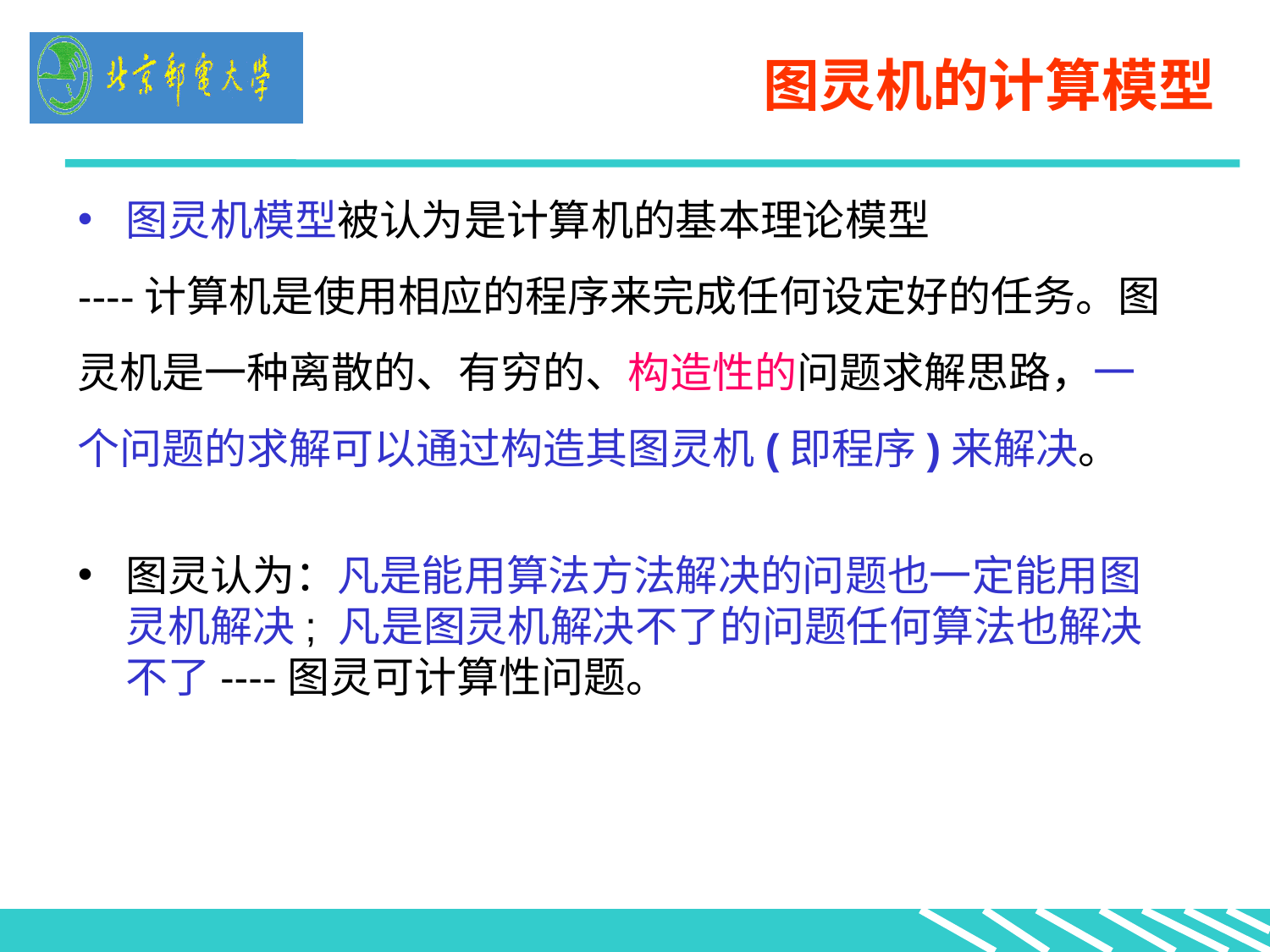

图灵机的计算模型
图灵机模型被认为是计算机的基本理论模型
----计算机是使用相应的程序来完成任何设定好的任务。图灵机是一种离散的、有穷的、构造性的问题求解思路，一个问题的求解可以通过构造其图灵机(即程序)来解决。

图灵认为：凡是能用算法方法解决的问题也一定能用图灵机解决; 凡是图灵机解决不了的问题任何算法也解决不了----图灵可计算性问题。